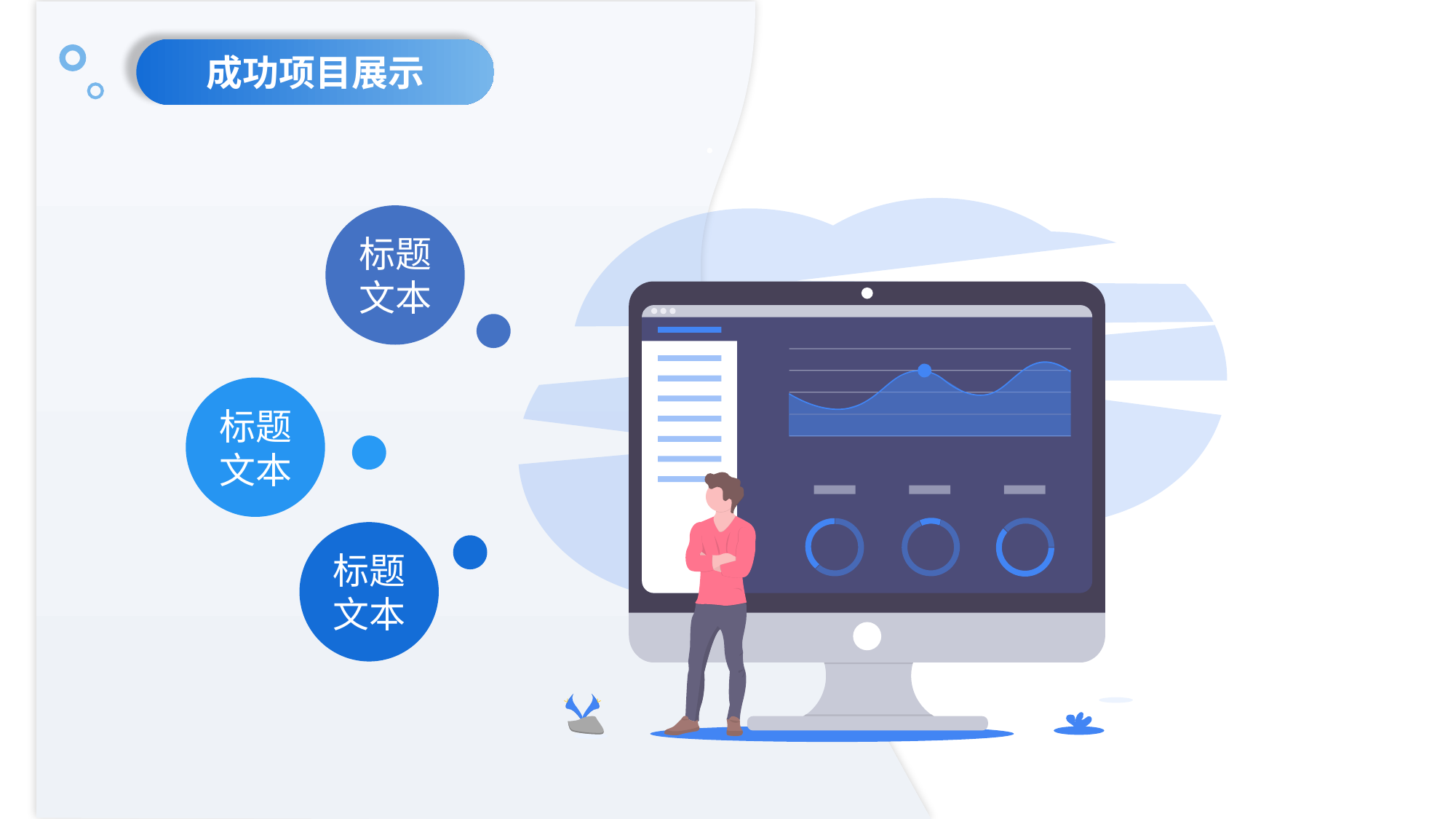

成功项目展示

标题
文本

标题
文本

标题
文本